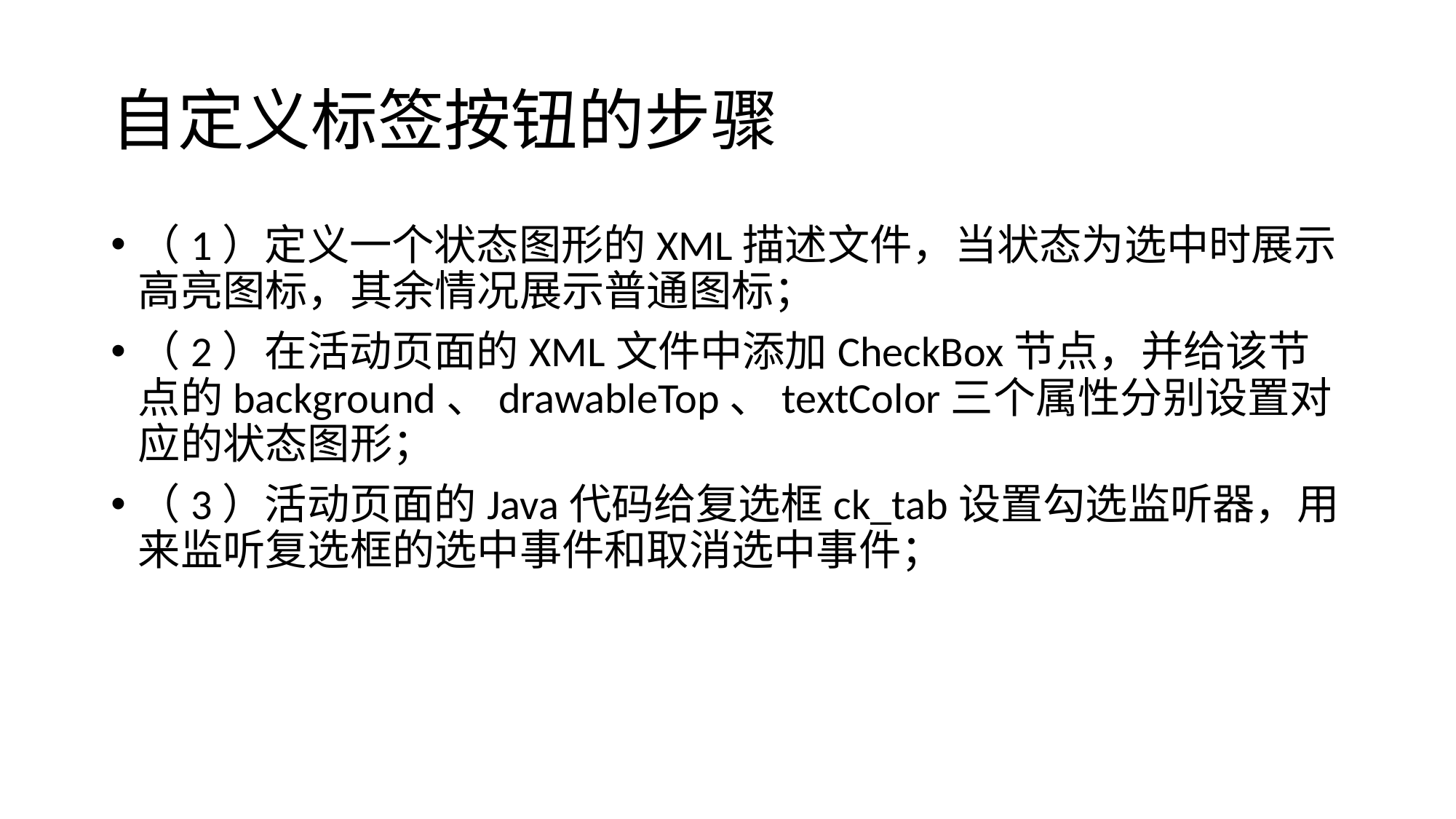

# 自定义标签按钮的步骤
（1）定义一个状态图形的XML描述文件，当状态为选中时展示高亮图标，其余情况展示普通图标；
（2）在活动页面的XML文件中添加CheckBox节点，并给该节点的background、drawableTop、textColor三个属性分别设置对应的状态图形；
（3）活动页面的Java代码给复选框ck_tab设置勾选监听器，用来监听复选框的选中事件和取消选中事件；